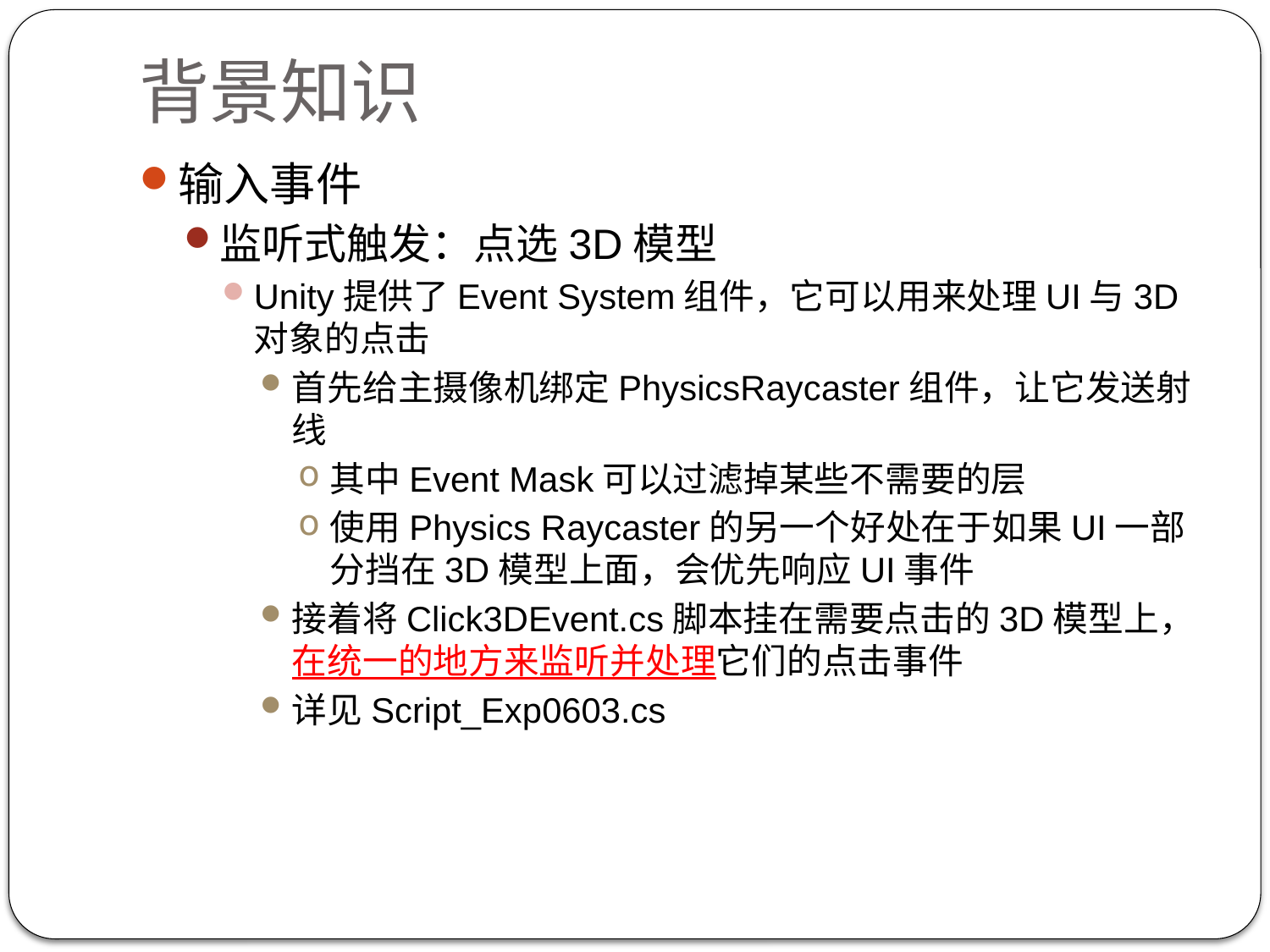

# 背景知识
输入事件
监听式触发：点选3D模型
Unity提供了Event System组件，它可以用来处理UI与3D对象的点击
首先给主摄像机绑定PhysicsRaycaster组件，让它发送射线
其中Event Mask可以过滤掉某些不需要的层
使用Physics Raycaster的另一个好处在于如果UI一部分挡在3D模型上面，会优先响应UI事件
接着将Click3DEvent.cs脚本挂在需要点击的3D模型上，在统一的地方来监听并处理它们的点击事件
详见Script_Exp0603.cs